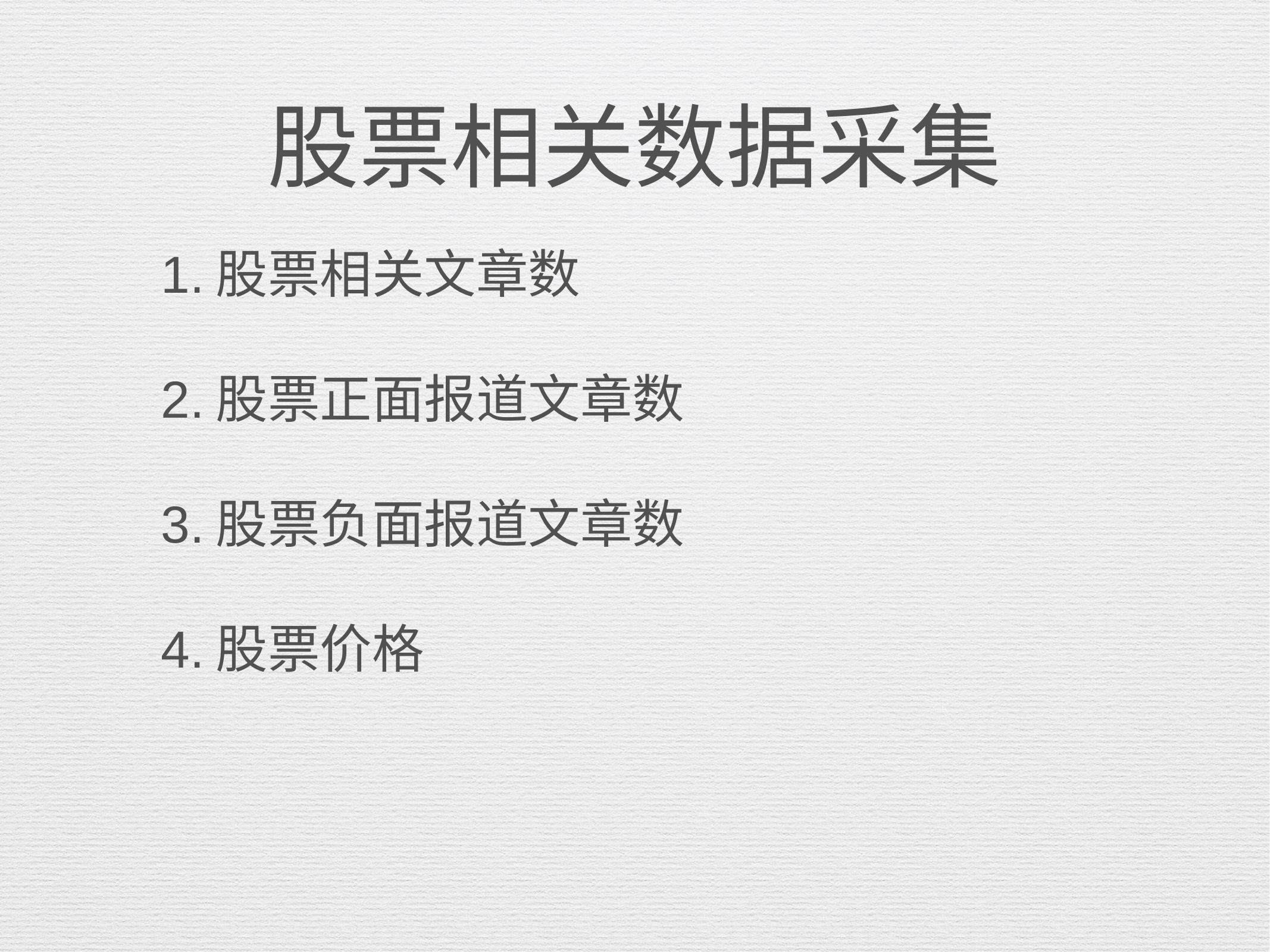

股票相关数据采集
股票相关文章数

股票正面报道文章数

股票负面报道文章数

股票价格